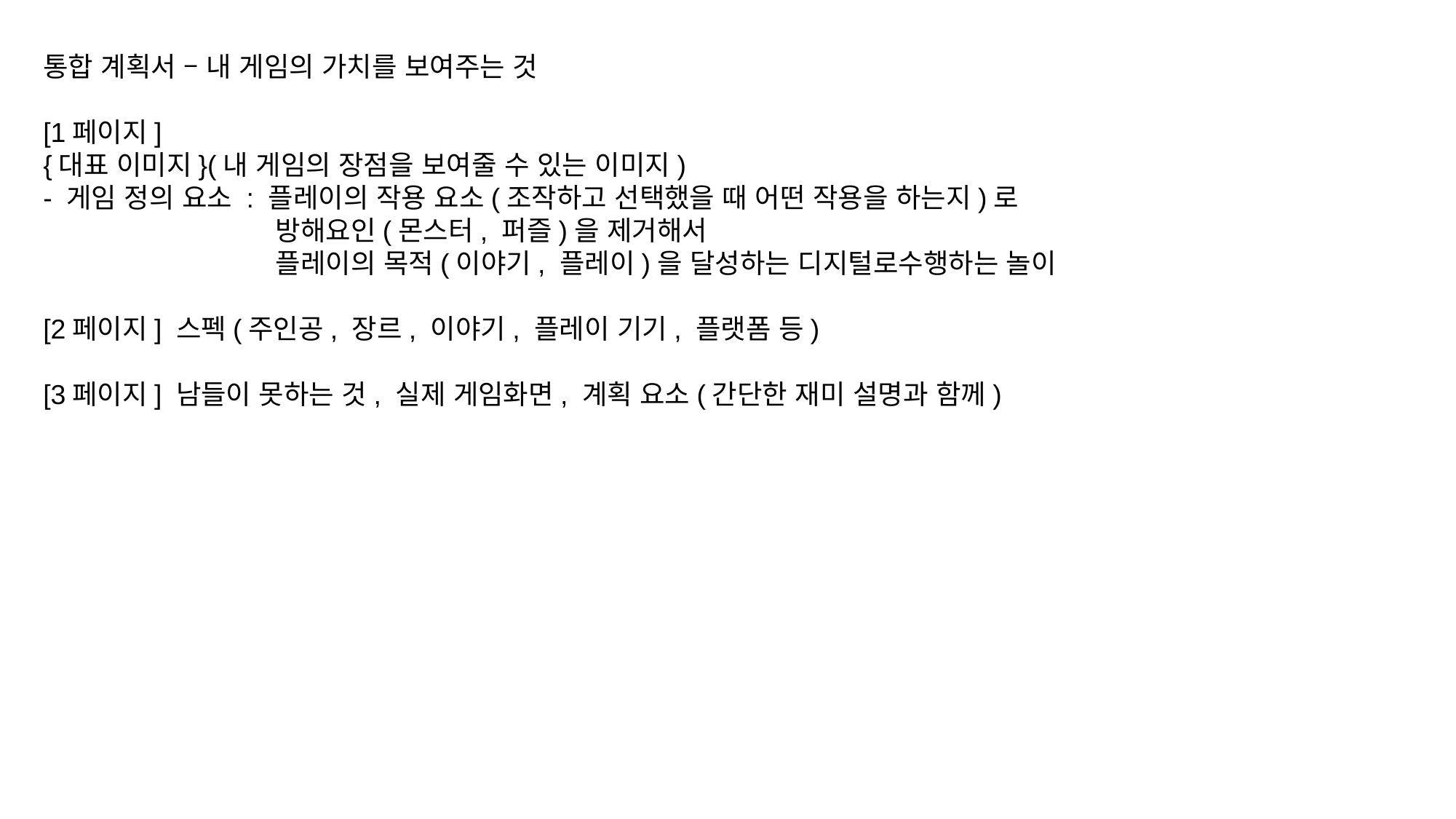

통합 계획서 – 내 게임의 가치를 보여주는 것

[1페이지]
{대표 이미지}(내 게임의 장점을 보여줄 수 있는 이미지)
- 게임 정의 요소 : 플레이의 작용 요소(조작하고 선택했을 때 어떤 작용을 하는지)로
		 방해요인(몬스터, 퍼즐)을 제거해서
		 플레이의 목적(이야기, 플레이)을 달성하는 디지털로수행하는 놀이

[2페이지] 스펙(주인공, 장르, 이야기, 플레이 기기, 플랫폼 등)

[3페이지] 남들이 못하는 것, 실제 게임화면, 계획 요소(간단한 재미 설명과 함께)